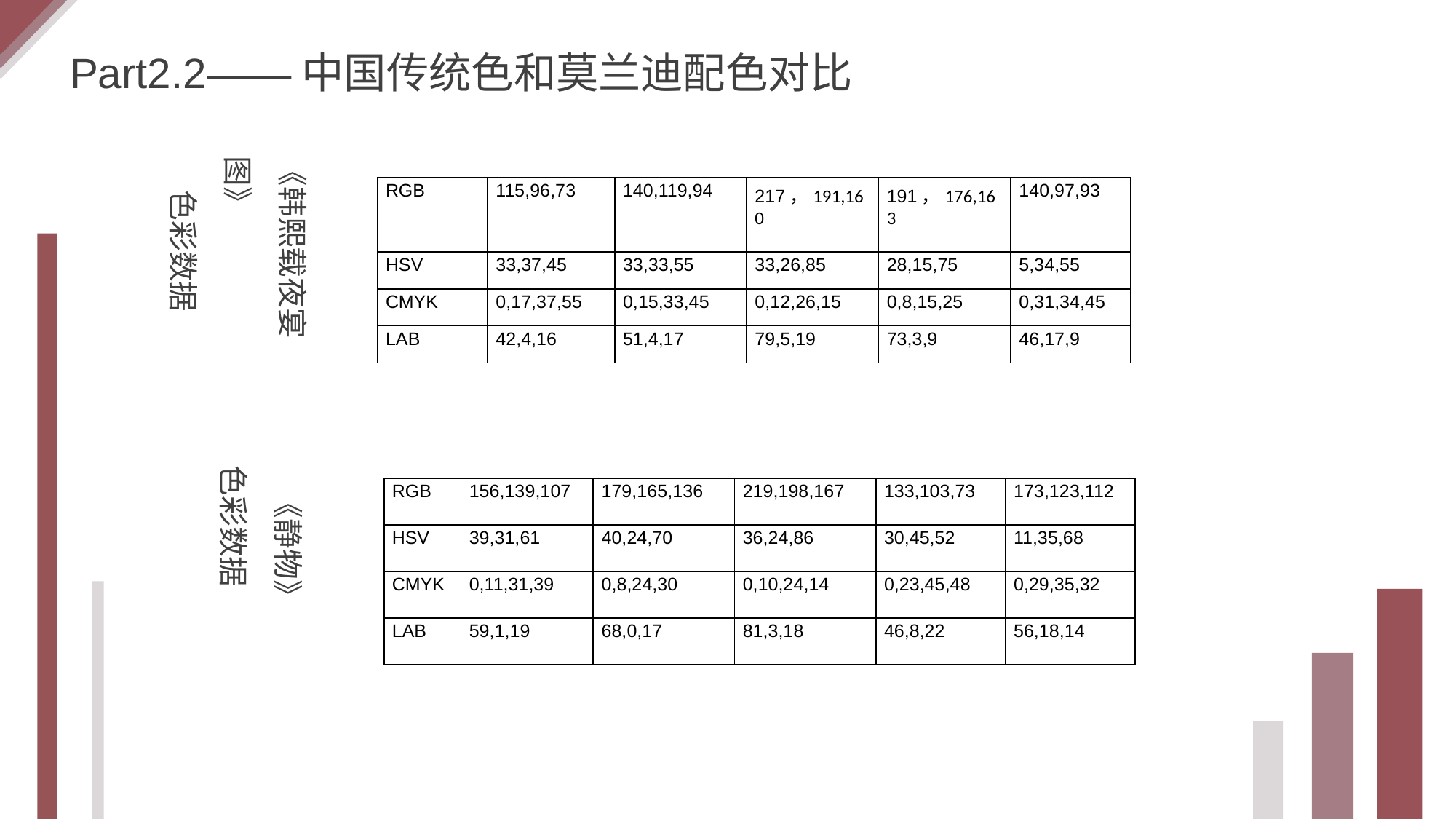

Part2.2——中国传统色和莫兰迪配色对比
《韩熙载夜宴图》
    色彩数据
| RGB | 115,96,73 | 140,119,94 | 217，191,160 | 191，176,163 | 140,97,93 |
| --- | --- | --- | --- | --- | --- |
| HSV | 33,37,45 | 33,33,55 | 33,26,85 | 28,15,75 | 5,34,55 |
| CMYK | 0,17,37,55 | 0,15,33,45 | 0,12,26,15 | 0,8,15,25 | 0,31,34,45 |
| LAB | 42,4,16 | 51,4,17 | 79,5,19 | 73,3,9 | 46,17,9 |
《静物》
    色彩数据
| RGB | 156,139,107 | 179,165,136 | 219,198,167 | 133,103,73 | 173,123,112 |
| --- | --- | --- | --- | --- | --- |
| HSV | 39,31,61 | 40,24,70 | 36,24,86 | 30,45,52 | 11,35,68 |
| CMYK | 0,11,31,39 | 0,8,24,30 | 0,10,24,14 | 0,23,45,48 | 0,29,35,32 |
| LAB | 59,1,19 | 68,0,17 | 81,3,18 | 46,8,22 | 56,18,14 |